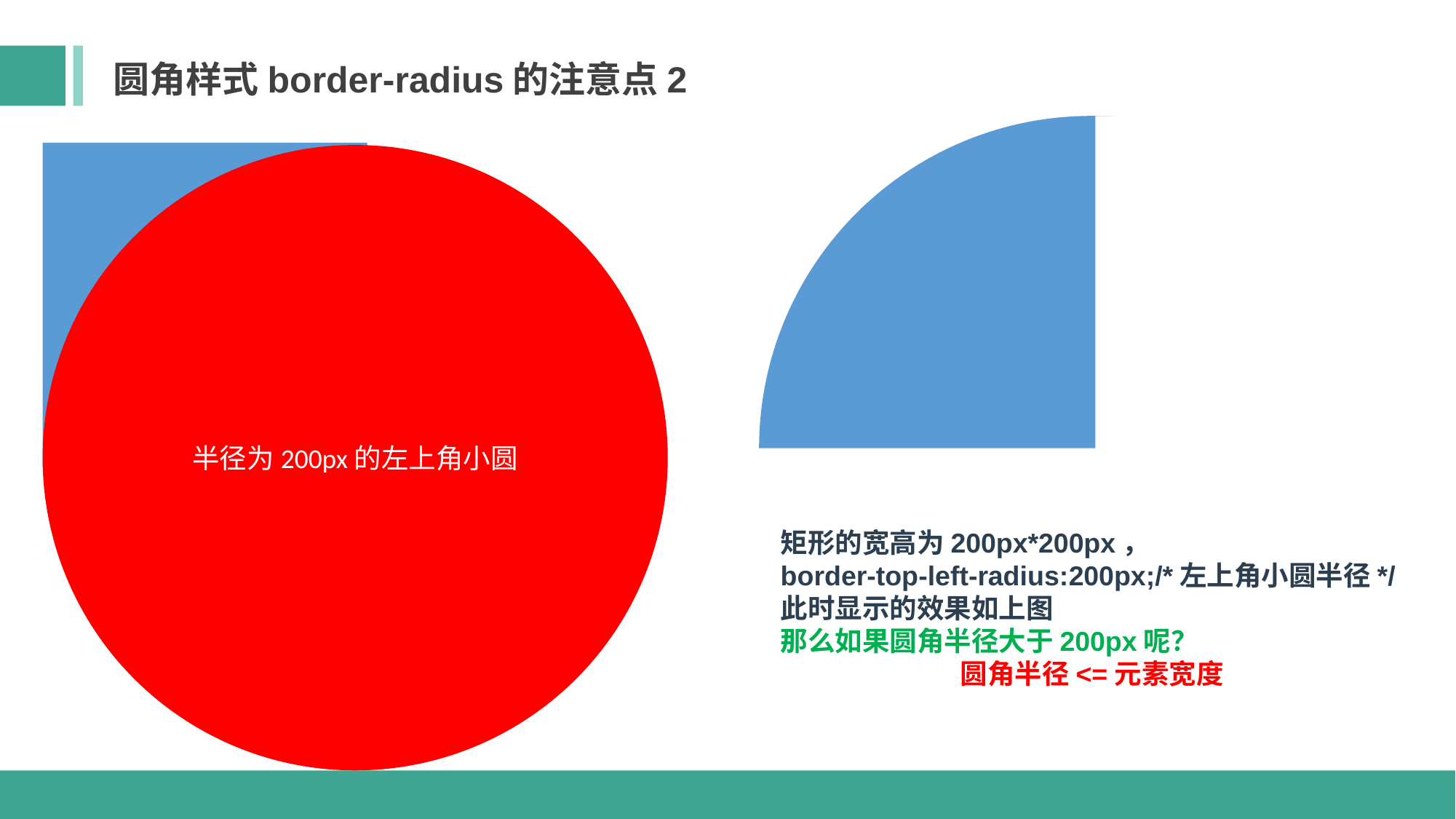

圆角样式border-radius的注意点2

半径为200px的左上角小圆
矩形的宽高为200px*200px，
border-top-left-radius:200px;/*左上角小圆半径*/
此时显示的效果如上图
那么如果圆角半径大于200px呢？
圆角半径<=元素宽度